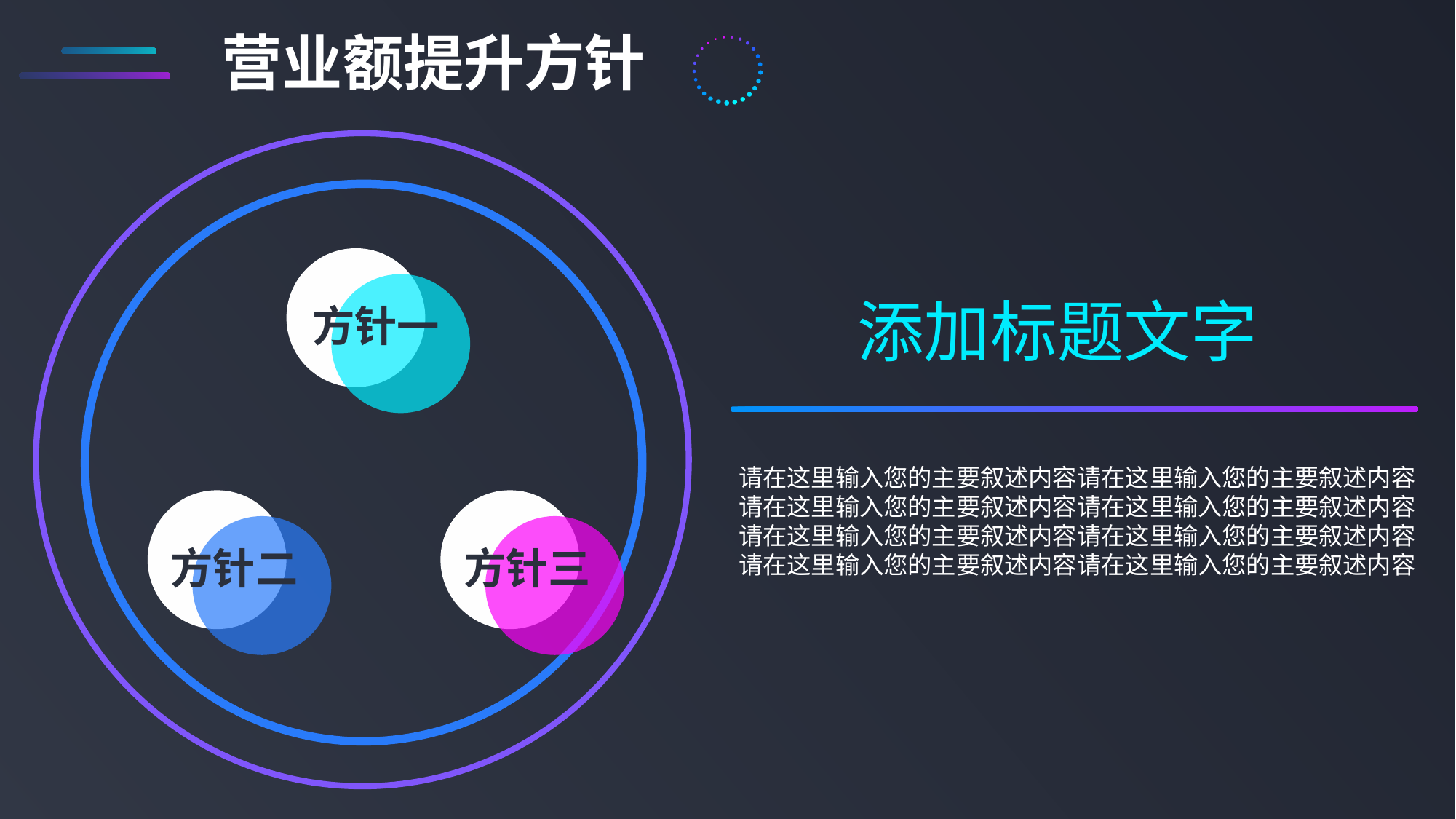

营业额提升方针

添加标题文字
方针一
请在这里输入您的主要叙述内容请在这里输入您的主要叙述内容
请在这里输入您的主要叙述内容请在这里输入您的主要叙述内容
请在这里输入您的主要叙述内容请在这里输入您的主要叙述内容
请在这里输入您的主要叙述内容请在这里输入您的主要叙述内容

方针二
方针三